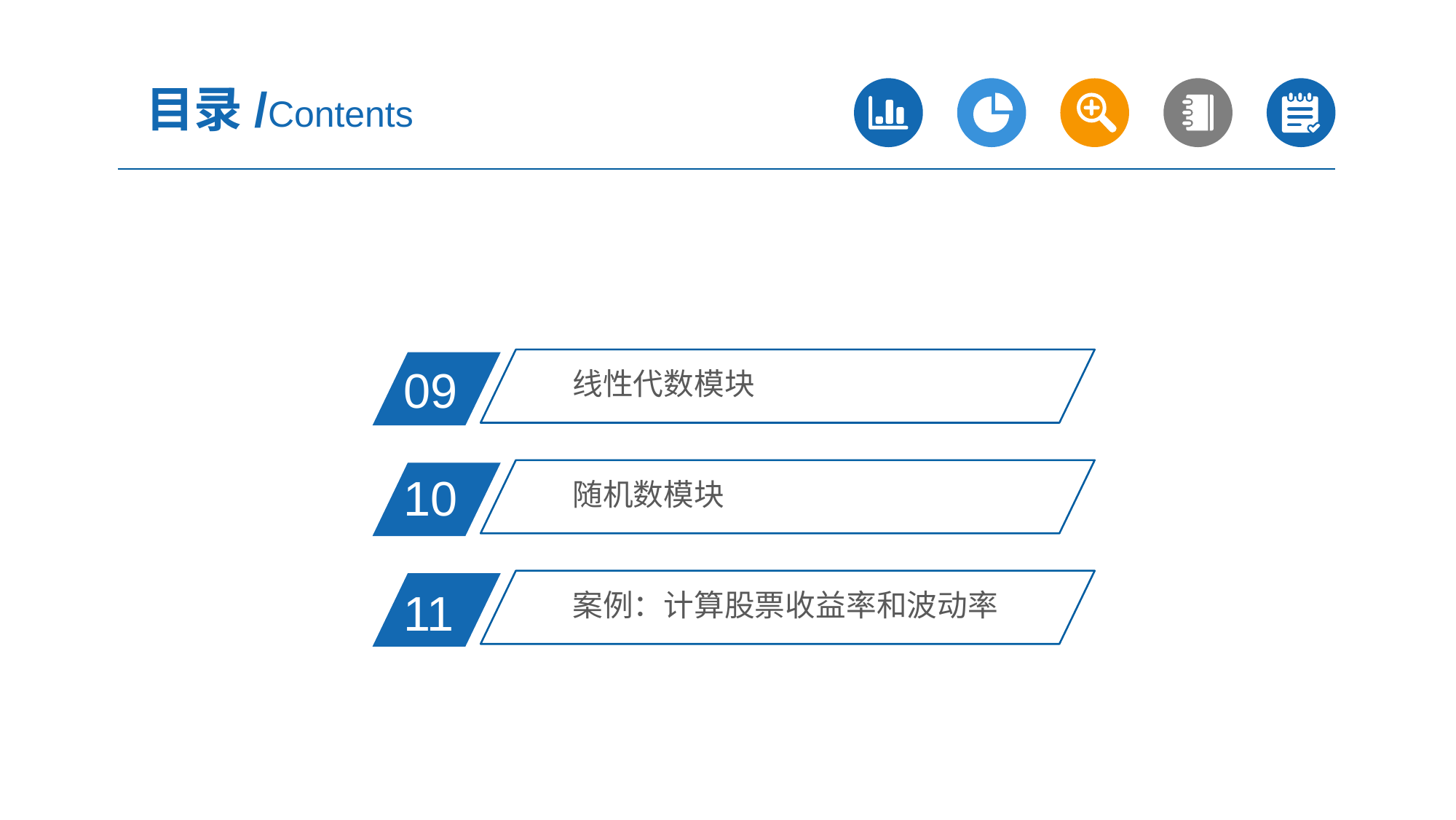

目录/Contents

线性代数模块

09

随机数模块
10

案例：计算股票收益率和波动率

11